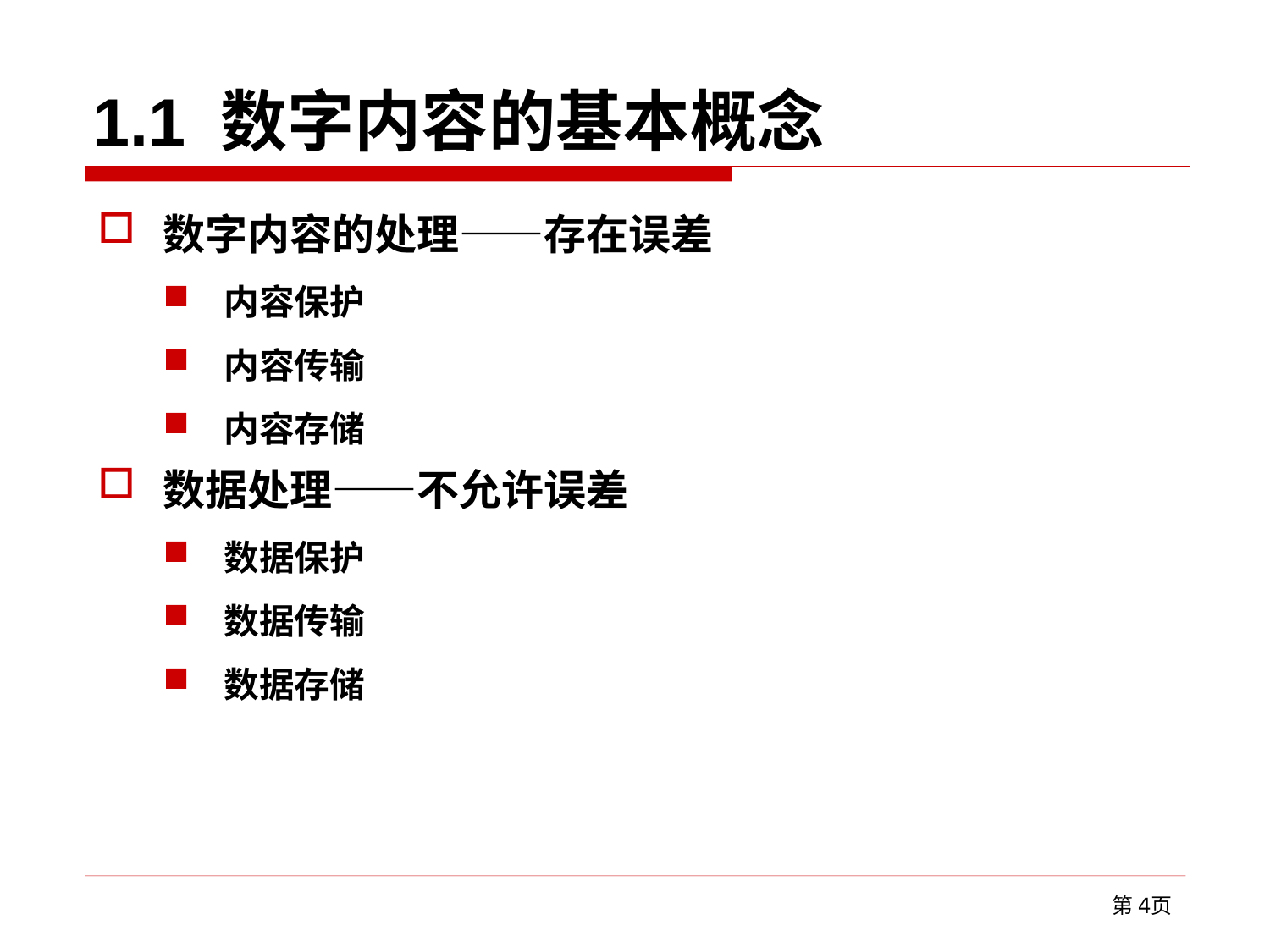

# 1.1 数字内容的基本概念
数字内容的处理——存在误差
内容保护
内容传输
内容存储
数据处理——不允许误差
数据保护
数据传输
数据存储
4